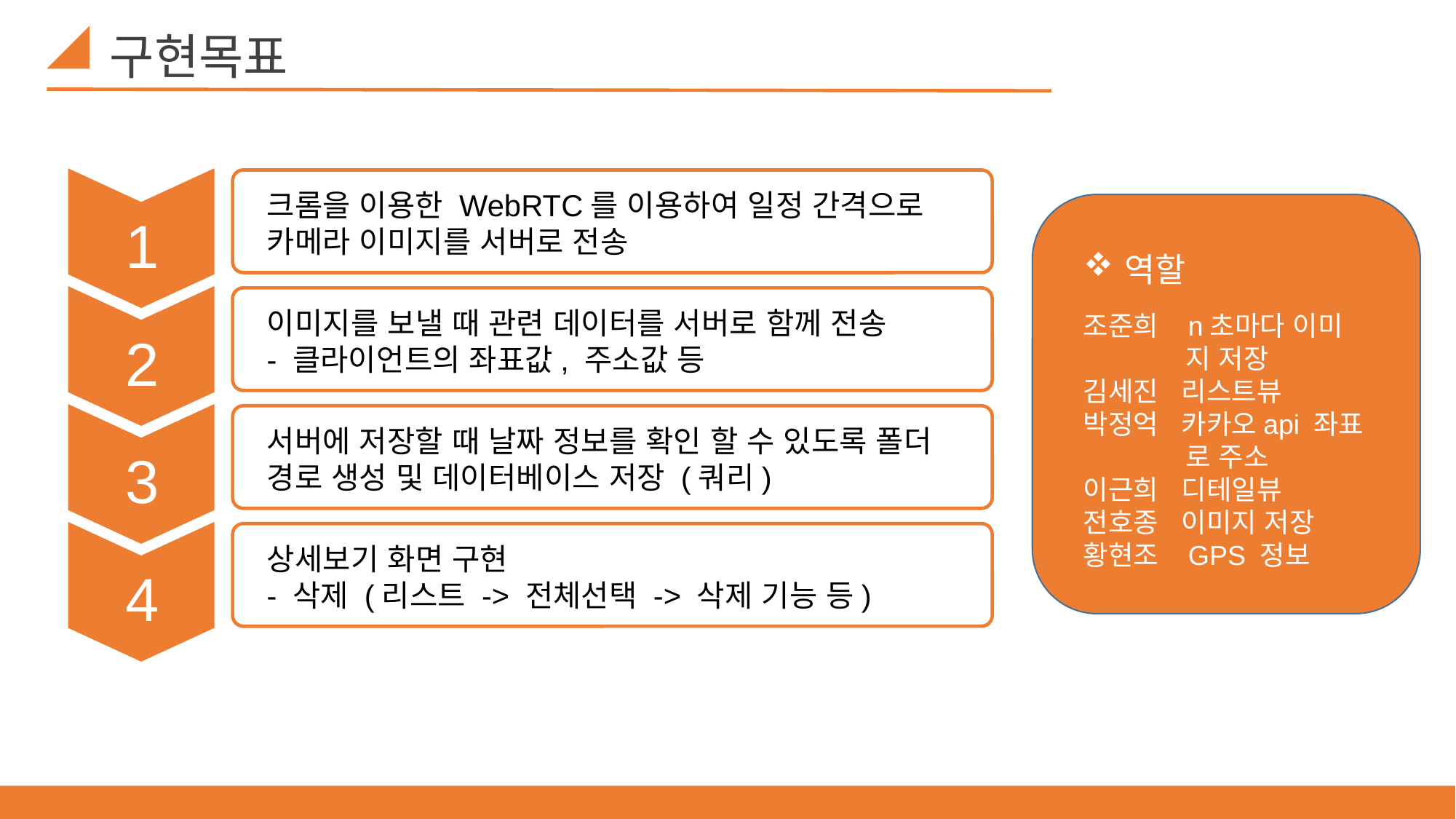

구현목표

크롬을 이용한 WebRTC를 이용하여 일정 간격으로 카메라 이미지를 서버로 전송
1

이미지를 보낼 때 관련 데이터를 서버로 함께 전송
- 클라이언트의 좌표값, 주소값 등
2

서버에 저장할 때 날짜 정보를 확인 할 수 있도록 폴더 경로 생성 및 데이터베이스 저장 (쿼리)
3

상세보기 화면 구현
- 삭제 (리스트 -> 전체선택 -> 삭제 기능 등)
4

역할
   조준희   n초마다 이미	   	   지 저장
   김세진   리스트뷰
   박정억   카카오api 좌표	   	   로 주소
   이근희   디테일뷰
   전호종   이미지 저장
   황현조   GPS 정보
5